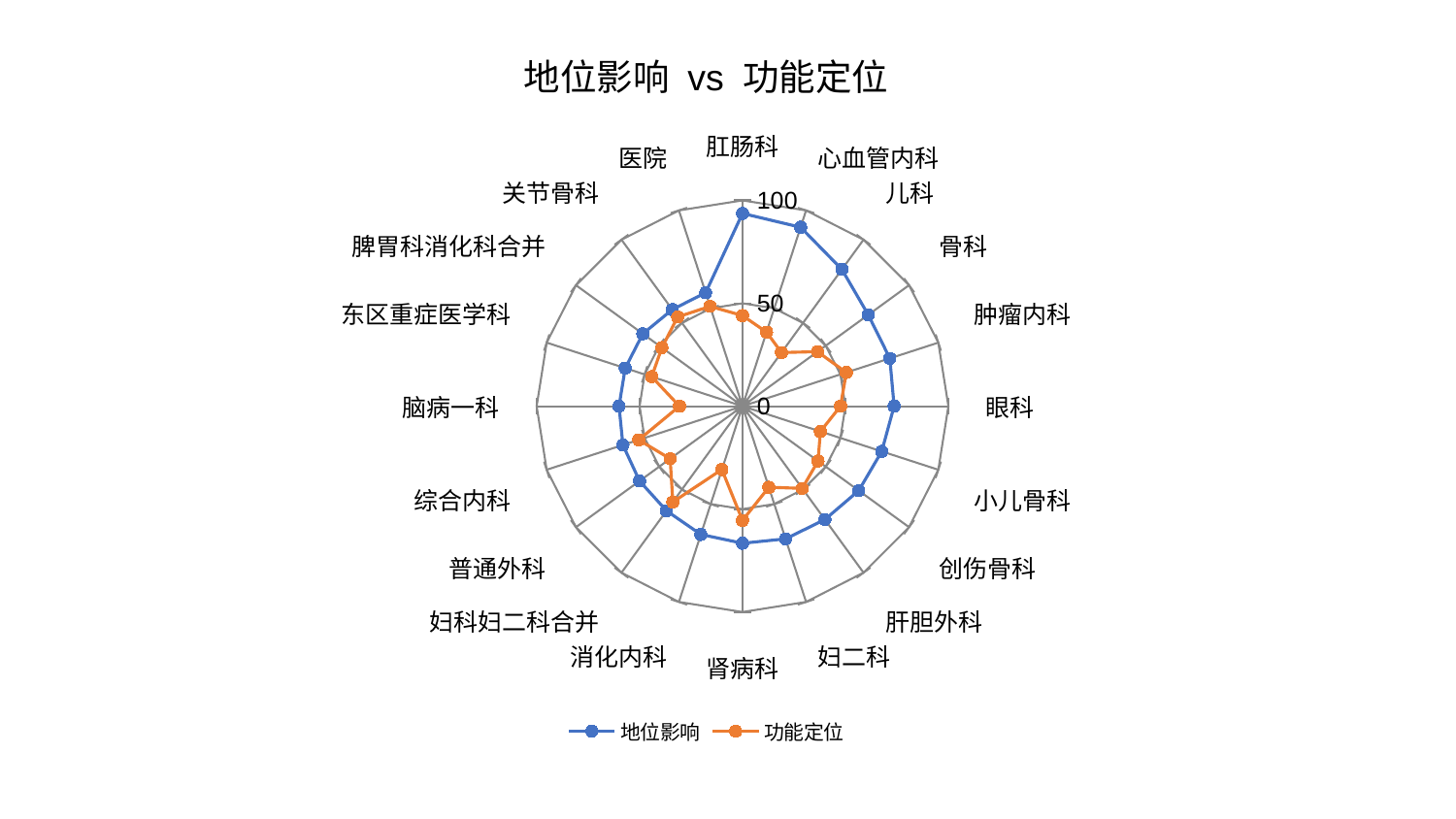

### Chart: 地位影响 vs 功能定位

| Category | 地位影响 | 功能定位 |
|---|---|---|
| 肛肠科 | 93.67206174541978 | 44.02414217940049 |
| 心血管内科 | 91.41502550907335 | 37.838423528648356 |
| 儿科 | 82.15233879411254 | 32.22098167437172 |
| 骨科 | 75.50021880745649 | 45.04384662690923 |
| 肿瘤内科 | 75.25650103107877 | 53.02735859274447 |
| 眼科 | 73.63951862400046 | 47.6259995142028 |
| 小儿骨科 | 71.11699946779014 | 39.809073056288035 |
| 创伤骨科 | 69.79077279652402 | 45.3562388439854 |
| 肝胆外科 | 68.07022455337196 | 49.35655419122536 |
| 妇二科 | 67.78816974349594 | 41.435405870622326 |
| 肾病科 | 66.60361198957338 | 55.49157474396059 |
| 消化内科 | 65.53797484042722 | 32.35377437472697 |
| 妇科妇二科合并 | 62.83027682381964 | 57.56633934828086 |
| 普通外科 | 61.81741805034622 | 43.43608852238782 |
| 综合内科 | 61.08234113113313 | 52.98578958349545 |
| 脑病一科 | 59.98951555067151 | 30.636155405540354 |
| 东区重症医学科 | 59.90088437489007 | 46.39375850929023 |
| 脾胃科消化科合并 | 59.853368233394214 | 48.41461960342855 |
| 关节骨科 | 58.02907413285927 | 53.59959479513287 |
| 医院 | 57.98216617179628 | 51.016411180410294 |
77